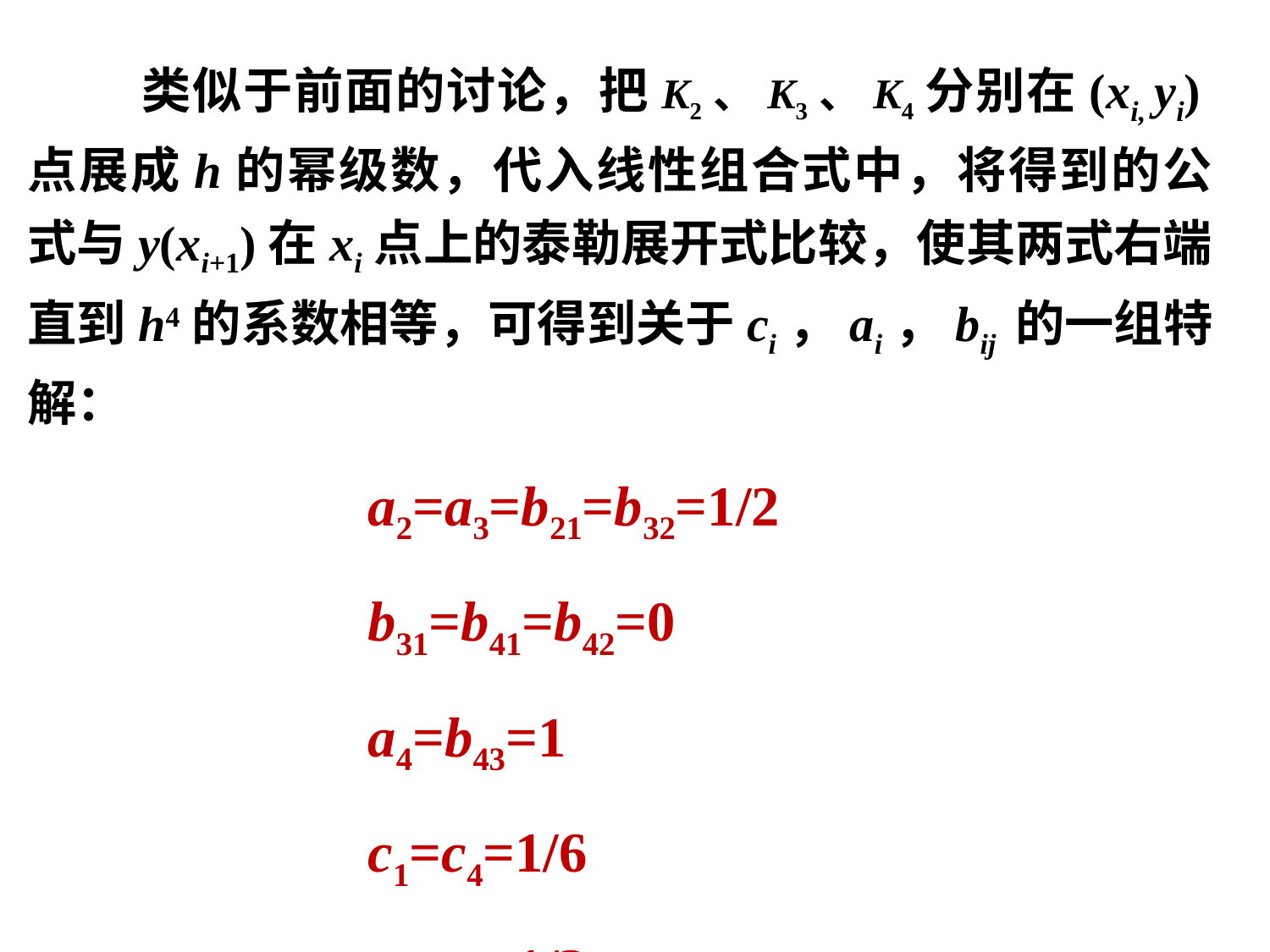

类似于前面的讨论，把K2、K3、K4分别在(xi, yi)点展成h的幂级数，代入线性组合式中，将得到的公式与y(xi+1)在xi点上的泰勒展开式比较，使其两式右端直到h4的系数相等，可得到关于ci，ai，bij 的一组特解：
                        a2=a3=b21=b32=1/2
                        b31=b41=b42=0
                        a4=b43=1
                        c1=c4=1/6
                        c2=c3=1/3